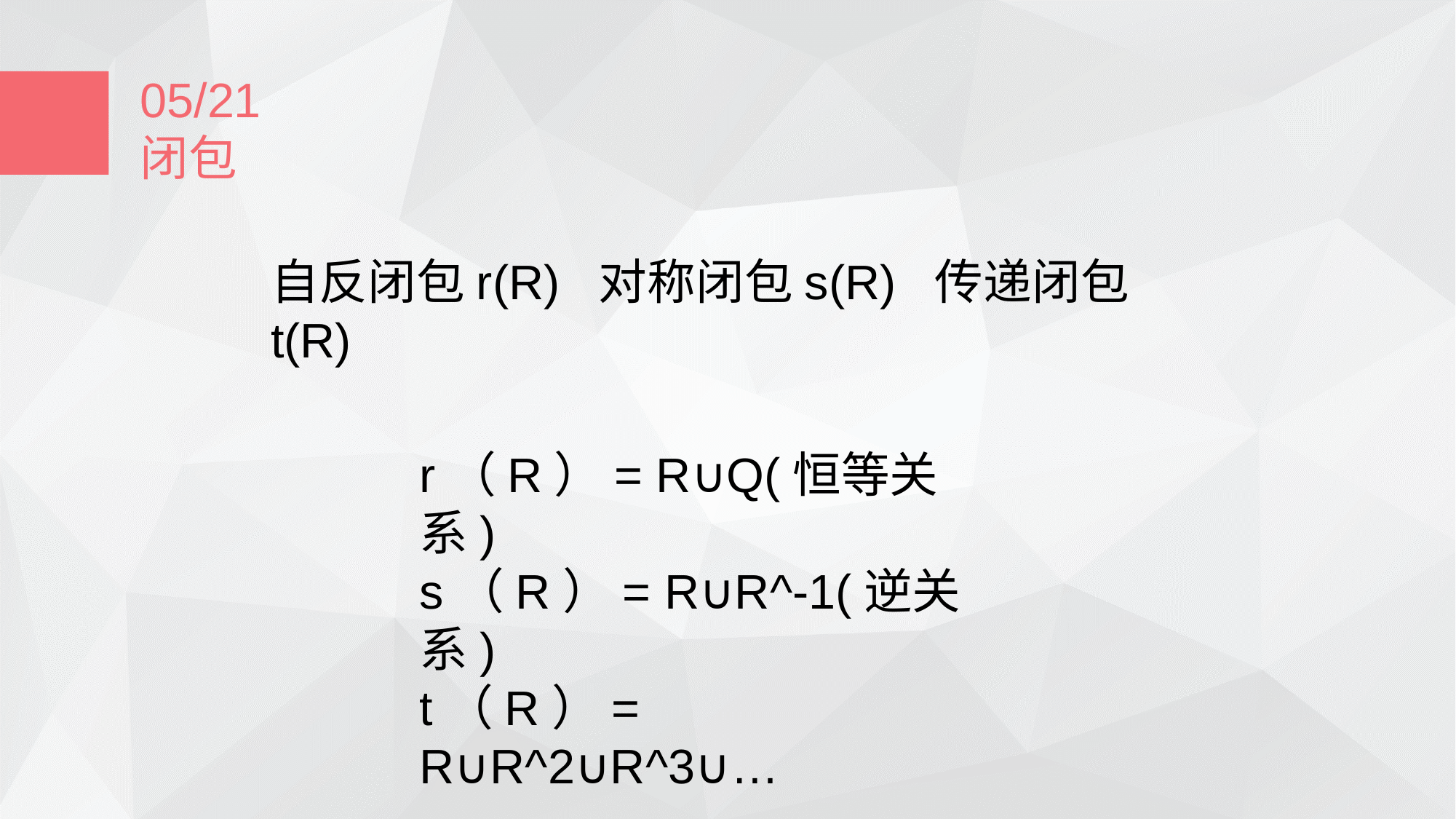

05/21
闭包

自反闭包r(R)  对称闭包s(R)  传递闭包t(R)
r（R）= R∪Q(恒等关系)
s（R）= R∪R^-1(逆关系)
t（R）= R∪R^2∪R^3∪…